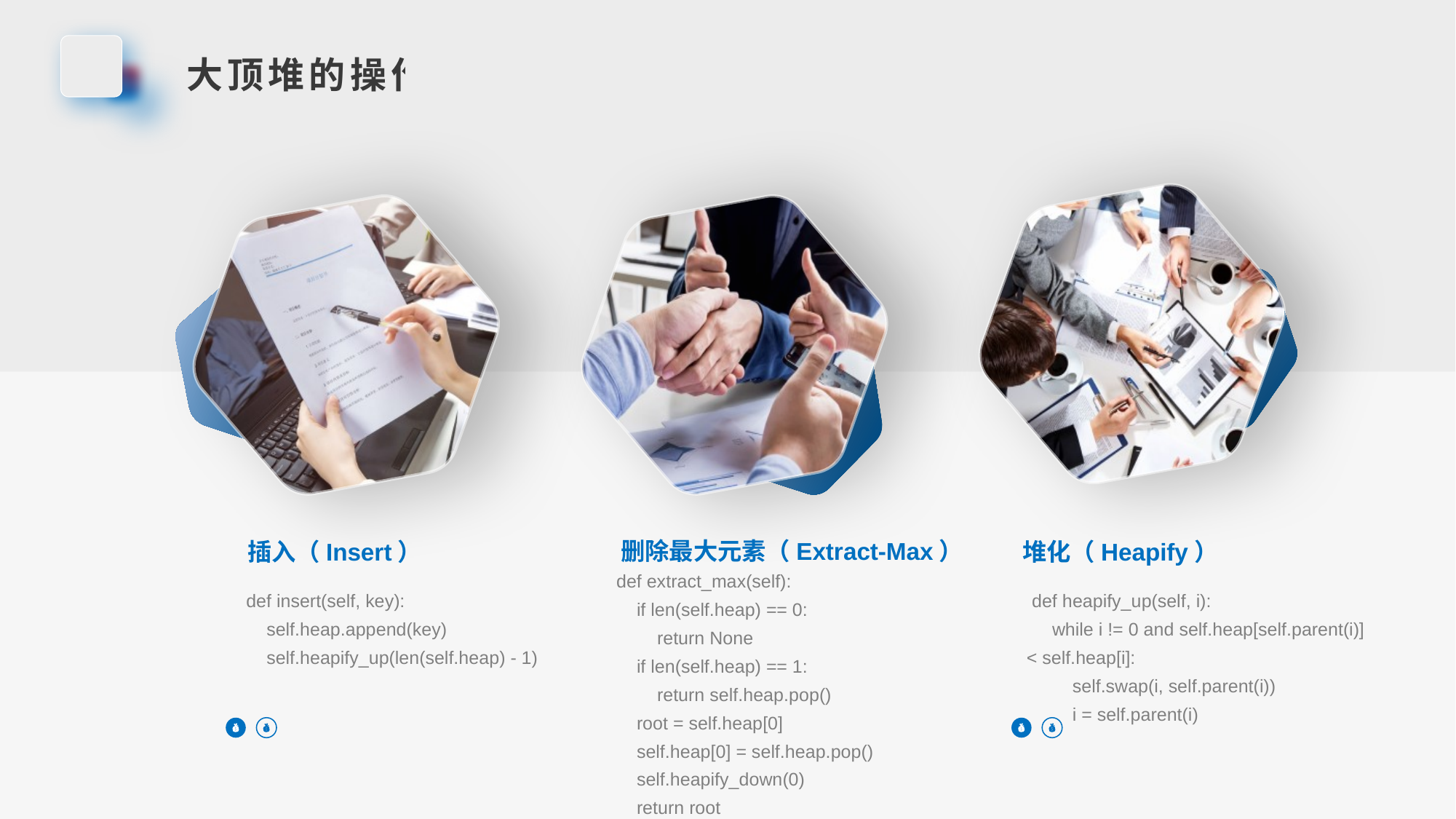

大顶堆的操作

删除最大元素（Extract-Max）
插入（Insert）
堆化（Heapify）
    def extract_max(self):
        if len(self.heap) == 0:
            return None
        if len(self.heap) == 1:
            return self.heap.pop()
        root = self.heap[0]
        self.heap[0] = self.heap.pop()
        self.heapify_down(0)
        return root
    def insert(self, key):
        self.heap.append(key)
        self.heapify_up(len(self.heap) - 1)
    def heapify_up(self, i):
        while i != 0 and self.heap[self.parent(i)]    < self.heap[i]:
            self.swap(i, self.parent(i))
            i = self.parent(i)